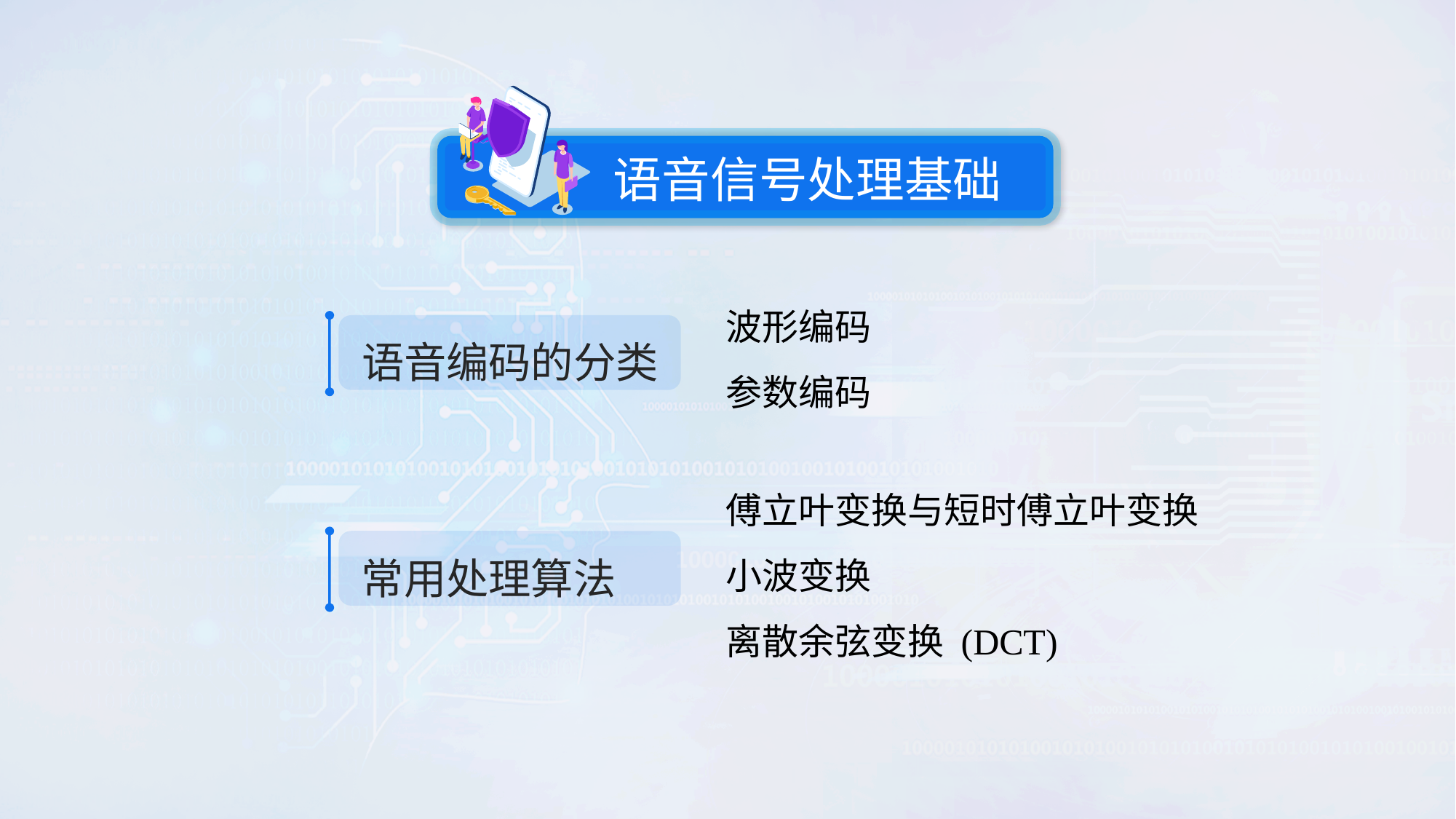

语音信号处理基础
波形编码
参数编码
语音编码的分类

傅立叶变换与短时傅立叶变换
小波变换
离散余弦变换 (DCT)
常用处理算法